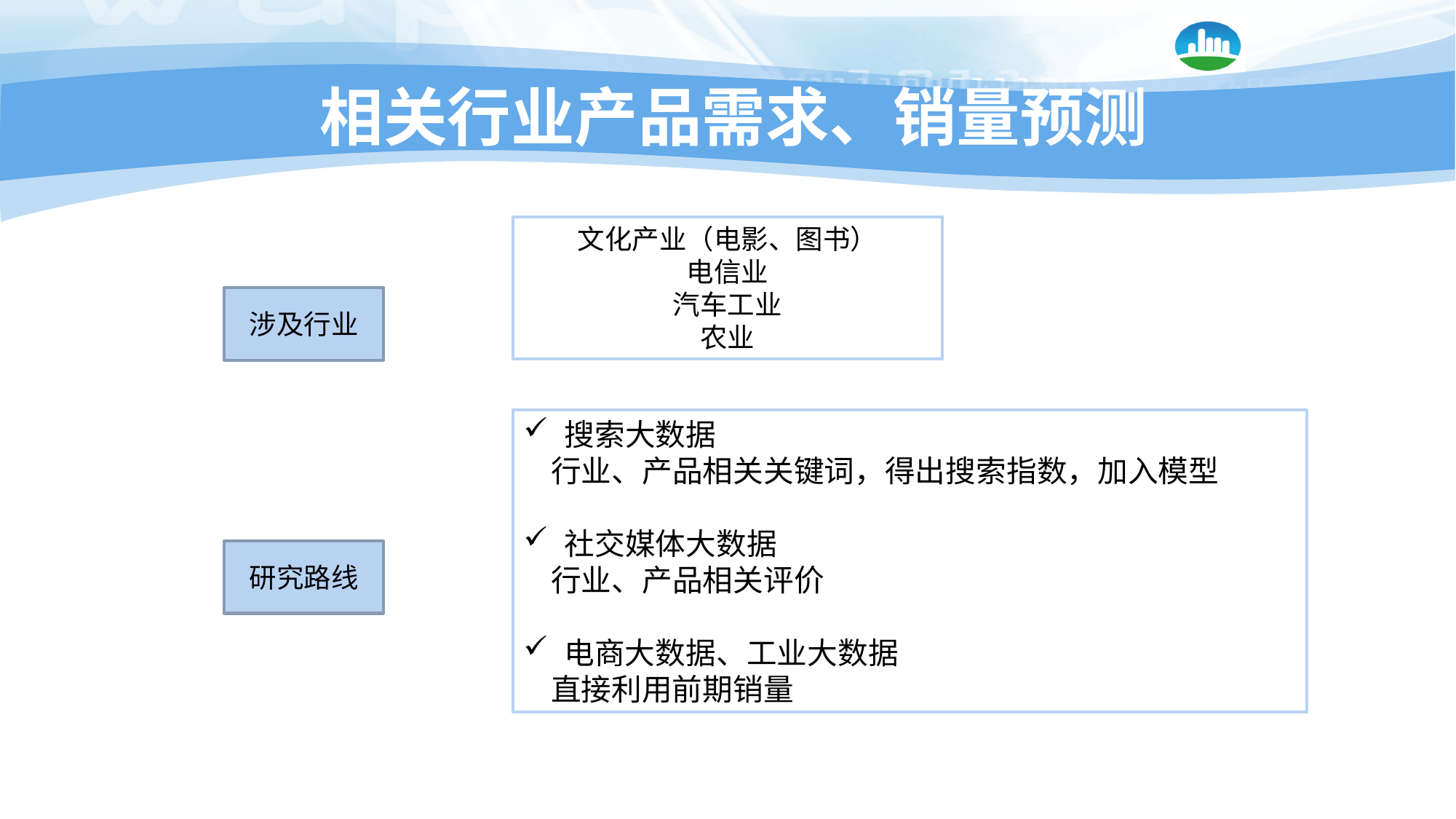

# 相关行业产品需求、销量预测
文化产业（电影、图书）
电信业
汽车工业
农业
涉及行业
搜索大数据
   行业、产品相关关键词，得出搜索指数，加入模型

社交媒体大数据
   行业、产品相关评价

电商大数据、工业大数据
   直接利用前期销量
研究路线